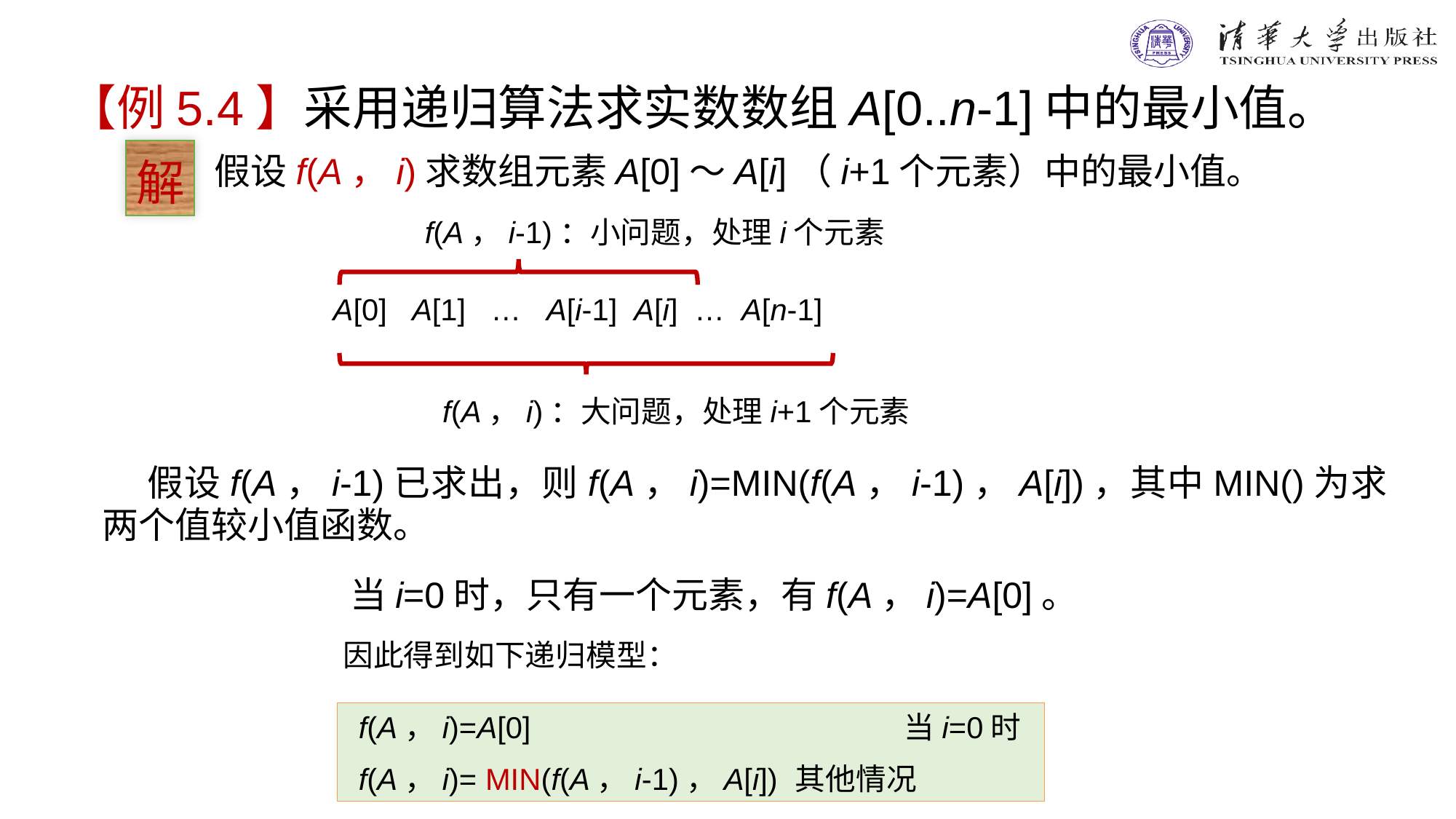

【例5.4】采用递归算法求实数数组A[0..n-1]中的最小值。
解
假设f(A，i)求数组元素A[0]～A[i]（i+1个元素）中的最小值。

f(A，i-1)：小问题，处理i个元素
A[0]   A[1]   …   A[i-1]  A[i]  …  A[n-1]

f(A，i)：大问题，处理i+1个元素
    假设f(A，i-1)已求出，则f(A，i)=MIN(f(A，i-1)，A[i])，其中MIN()为求两个值较小值函数。
当i=0时，只有一个元素，有f(A，i)=A[0]。
因此得到如下递归模型：
f(A，i)=A[0]				当i=0时
f(A，i)= MIN(f(A，i-1)，A[i])  	其他情况